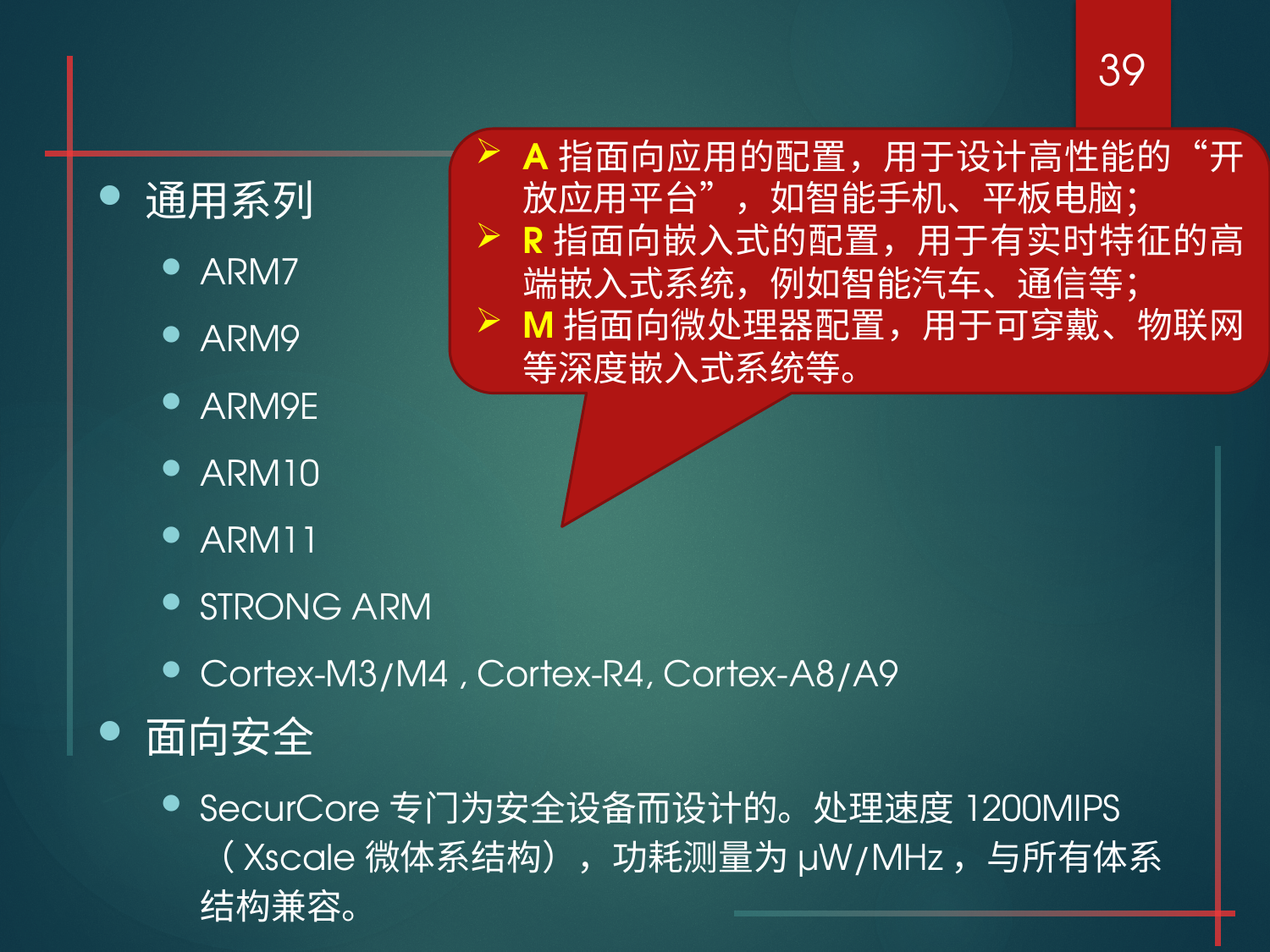

39
#
A指面向应用的配置，用于设计高性能的“开放应用平台”，如智能手机、平板电脑；
R指面向嵌入式的配置，用于有实时特征的高端嵌入式系统，例如智能汽车、通信等；
M指面向微处理器配置，用于可穿戴、物联网等深度嵌入式系统等。
通用系列
ARM7
ARM9
ARM9E
ARM10
ARM11
STRONG ARM
Cortex-M3/M4 , Cortex-R4, Cortex-A8/A9
面向安全
SecurCore专门为安全设备而设计的。处理速度1200MIPS（Xscale微体系结构），功耗测量为μW/MHz，与所有体系结构兼容。